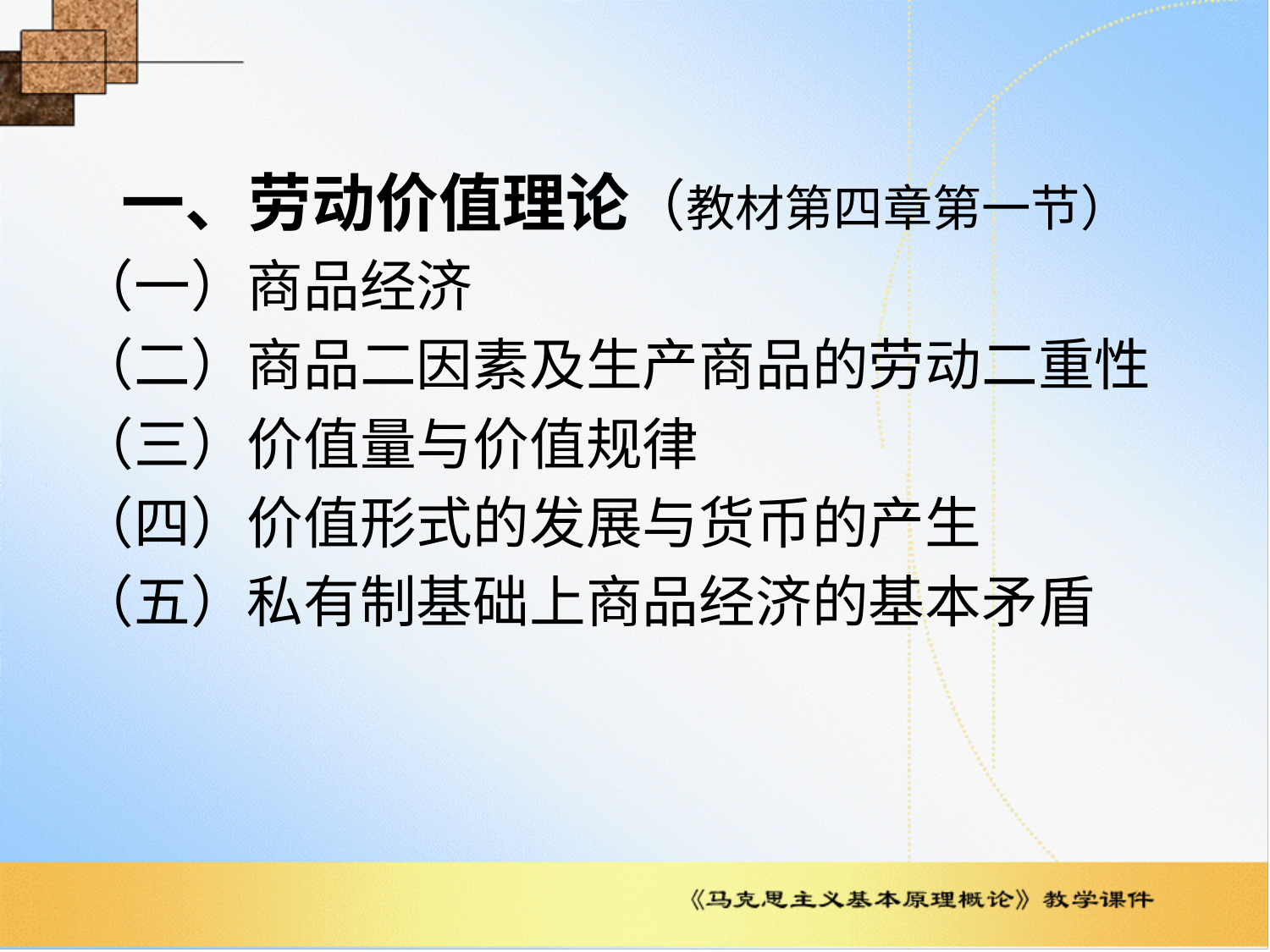

一、劳动价值理论（教材第四章第一节）
（一）商品经济
（二）商品二因素及生产商品的劳动二重性
（三）价值量与价值规律
（四）价值形式的发展与货币的产生
（五）私有制基础上商品经济的基本矛盾